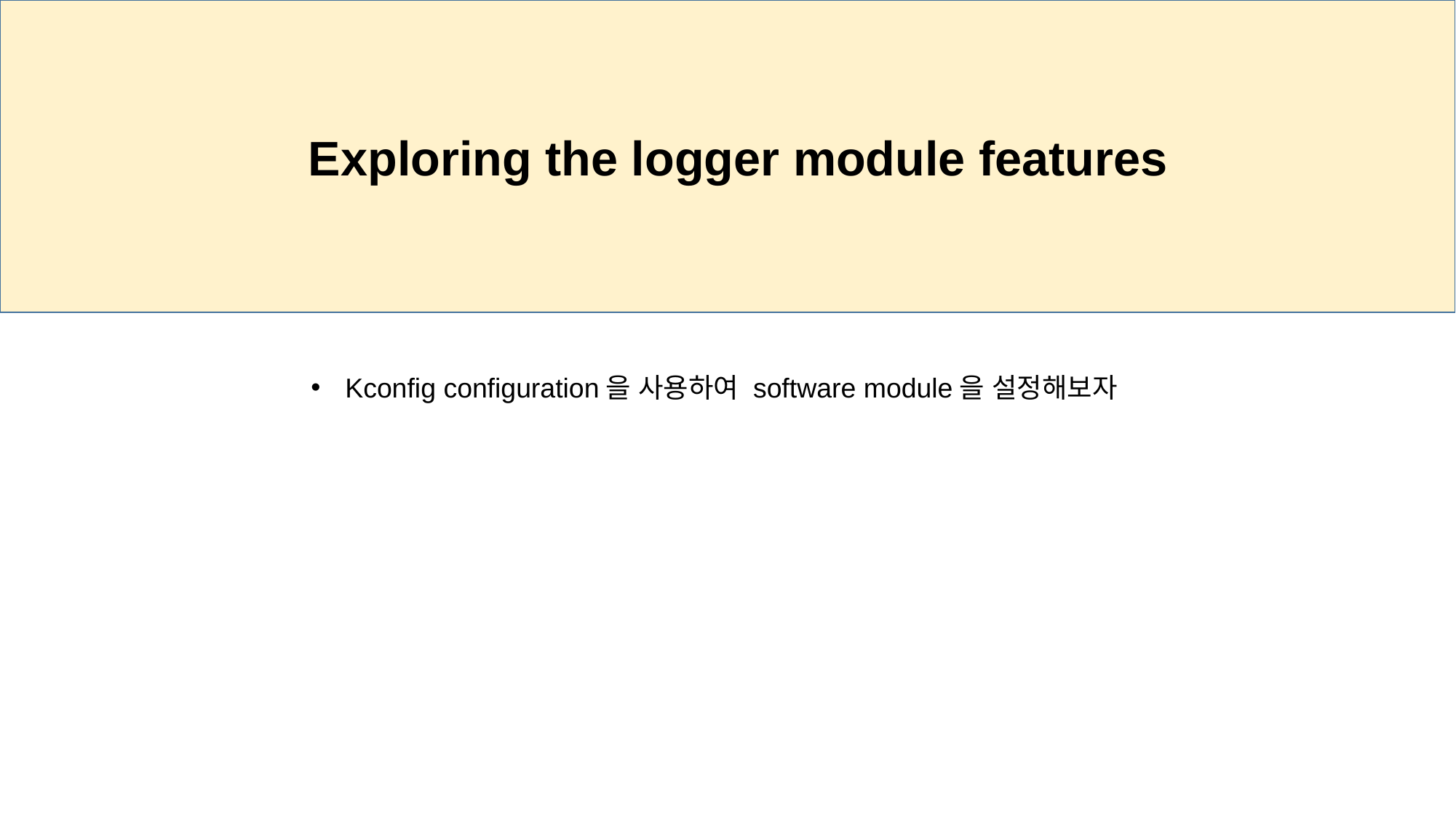

Exploring the logger module features
Kconfig configuration을 사용하여 software module을 설정해보자